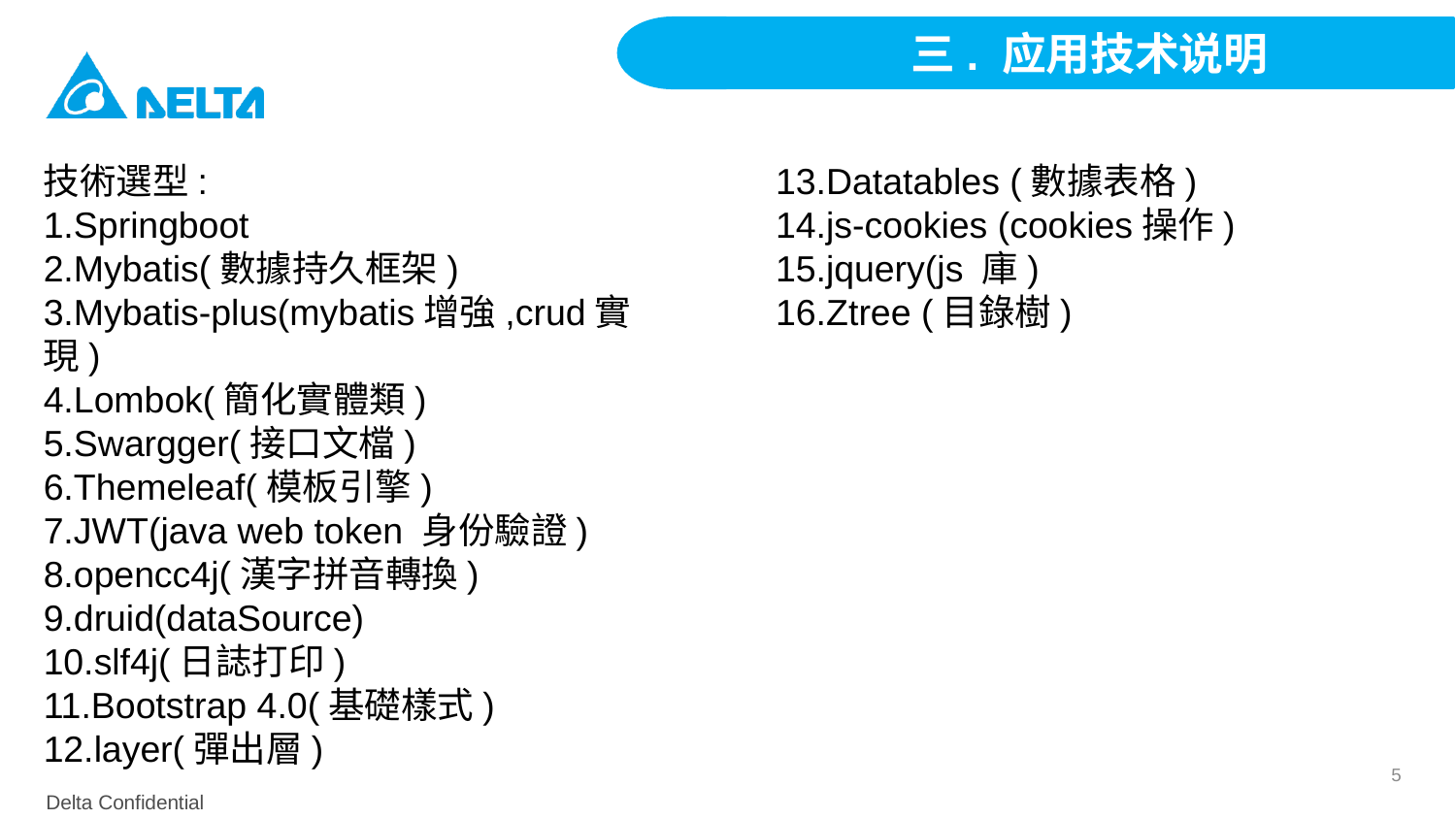

三. 应用技术说明

13.Datatables (數據表格)
14.js-cookies (cookies操作)
15.jquery(js 庫)
16.Ztree (目錄樹)
技術選型:
1.Springboot
2.Mybatis(數據持久框架)
3.Mybatis-plus(mybatis增強,crud實現)
4.Lombok(簡化實體類)
5.Swargger(接口文檔)
6.Themeleaf(模板引擎)
7.JWT(java web token 身份驗證)
8.opencc4j(漢字拼音轉換)
9.druid(dataSource)
10.slf4j(日誌打印)
11.Bootstrap 4.0(基礎樣式)
12.layer(彈出層)
5